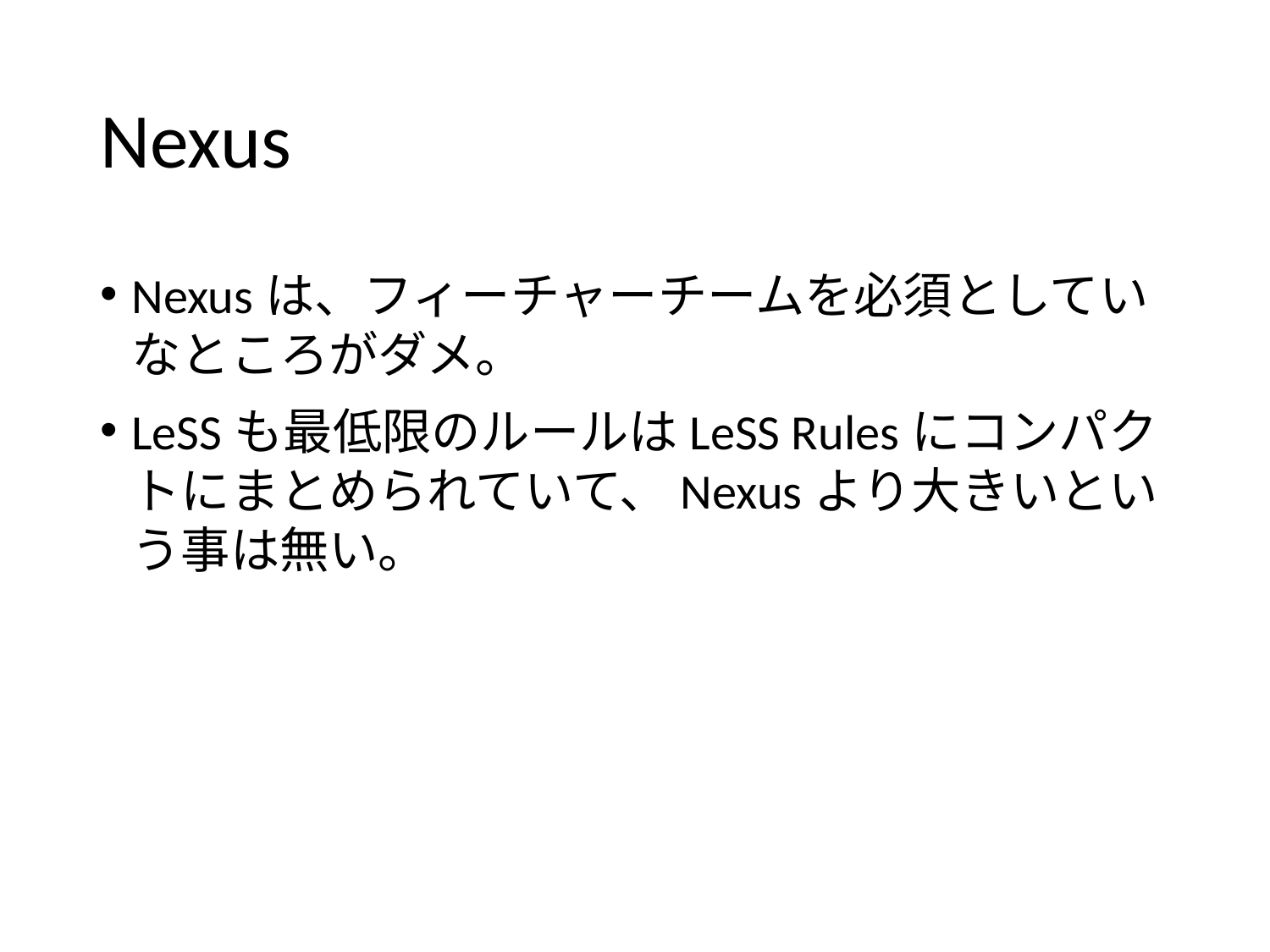

# Nexus
Nexusは、フィーチャーチームを必須としていなところがダメ。
LeSSも最低限のルールはLeSS Rulesにコンパクトにまとめられていて、Nexusより大きいという事は無い。